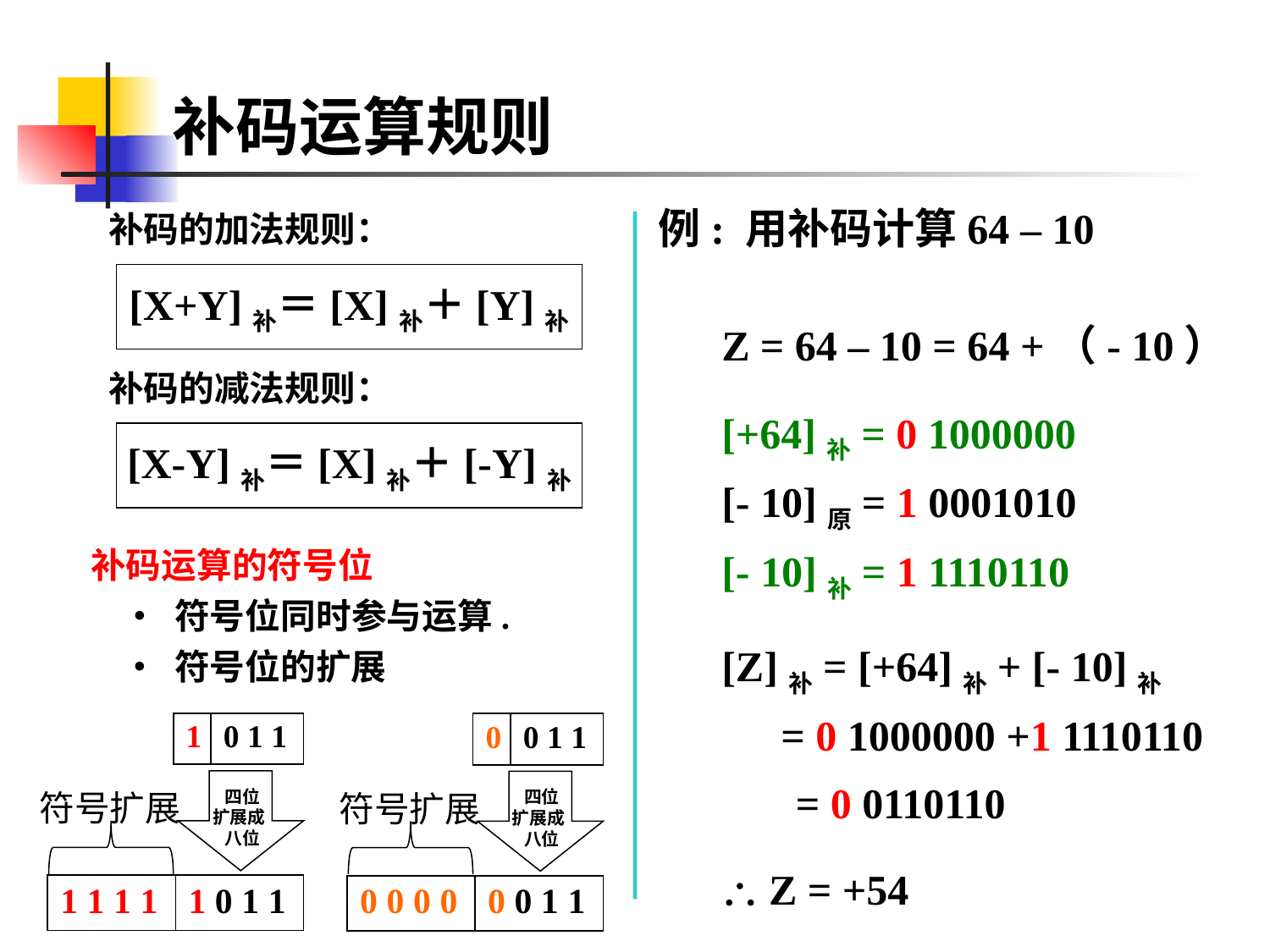

# 补码运算规则
例: 用补码计算64 – 10

      Z = 64 – 10 = 64 +（- 10）

      [+64]补= 0 1000000
      [- 10]原= 1 0001010
      [- 10]补= 1 1110110

      [Z]补= [+64]补+ [- 10]补
                    = 0 1000000 +1 1110110
             = 0 0110110

      ∴ Z = +54
补码的加法规则：
[X+Y]补＝[X]补＋[Y]补

补码的减法规则：
[X-Y]补＝[X]补＋[-Y]补
补码运算的符号位
    • 符号位同时参与运算.
    • 符号位的扩展
| 1 | 0 1 1 |
| --- | --- |
| 0 | 0 1 1 |
| --- | --- |

  四位
扩展成
  八位
  四位
扩展成
  八位
符号扩展
符号扩展

| 1 1 1 1 | 1 0 1 1 |
| --- | --- |
| 0 0 0 0 | 0 0 1 1 |
| --- | --- |